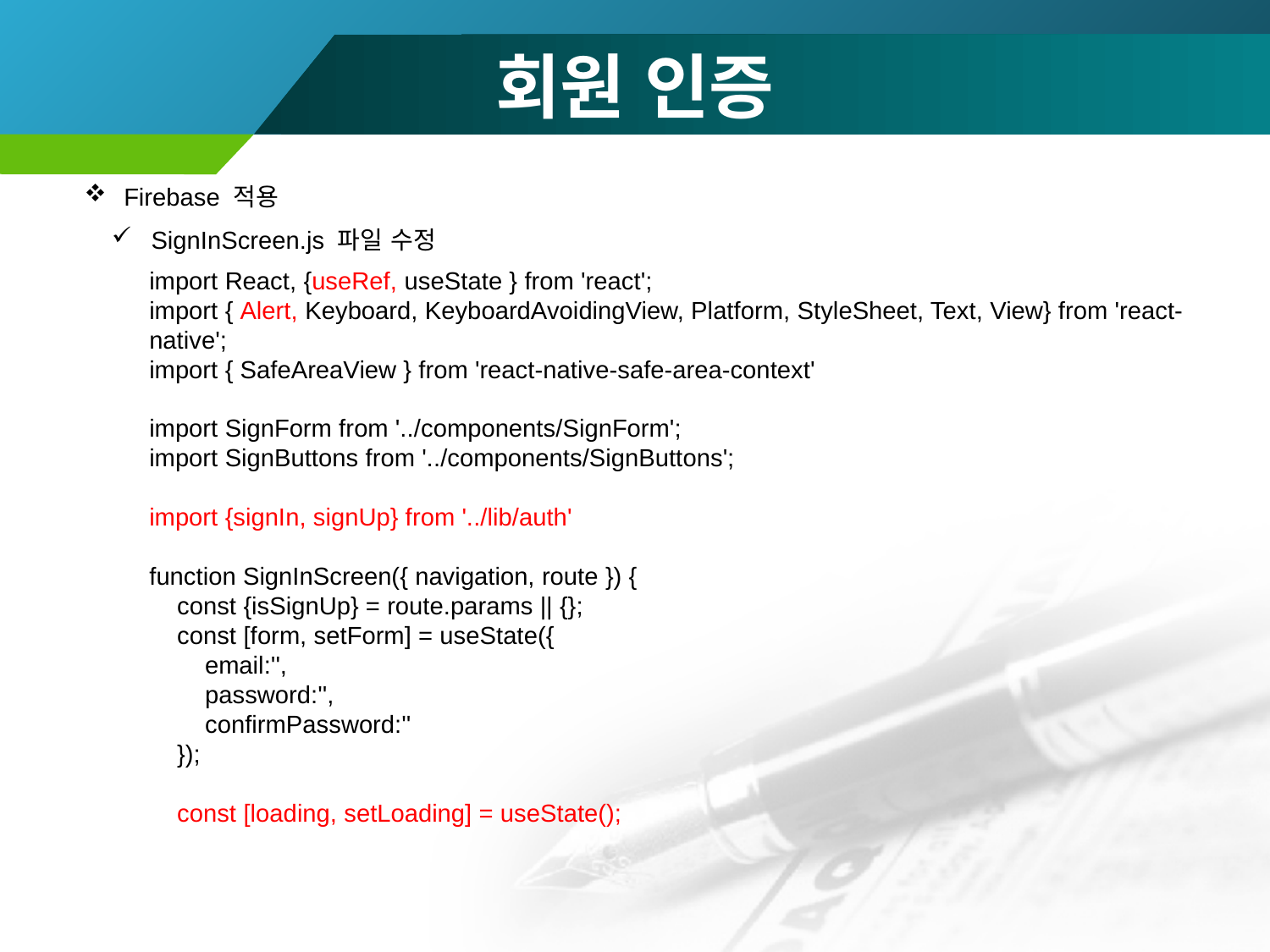

# 회원 인증
Firebase 적용
SignInScreen.js 파일 수정
import React, {useRef, useState } from 'react';
import { Alert, Keyboard, KeyboardAvoidingView, Platform, StyleSheet, Text, View} from 'react-native';
import { SafeAreaView } from 'react-native-safe-area-context'

import SignForm from '../components/SignForm';
import SignButtons from '../components/SignButtons';

import {signIn, signUp} from '../lib/auth'

function SignInScreen({ navigation, route }) {
    const {isSignUp} = route.params || {};
    const [form, setForm] = useState({
        email:'',
        password:'',
        confirmPassword:''
    });

    const [loading, setLoading] = useState();